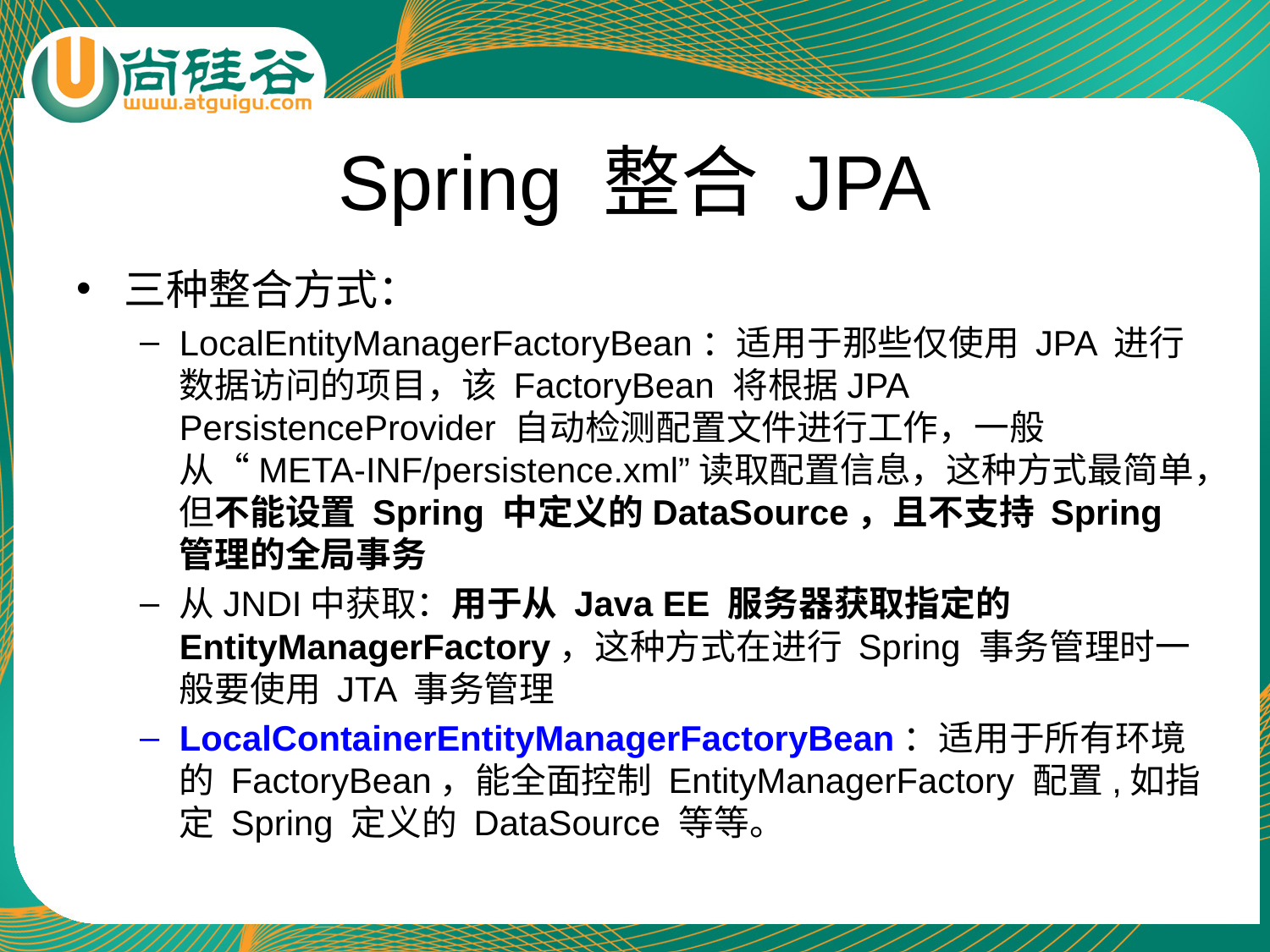

# Spring 整合 JPA
三种整合方式：
LocalEntityManagerFactoryBean：适用于那些仅使用 JPA 进行数据访问的项目，该 FactoryBean 将根据JPA PersistenceProvider 自动检测配置文件进行工作，一般从“META-INF/persistence.xml”读取配置信息，这种方式最简单，但不能设置 Spring 中定义的DataSource，且不支持 Spring 管理的全局事务
从JNDI中获取：用于从 Java EE 服务器获取指定的EntityManagerFactory，这种方式在进行 Spring 事务管理时一般要使用 JTA 事务管理
LocalContainerEntityManagerFactoryBean：适用于所有环境的 FactoryBean，能全面控制 EntityManagerFactory 配置,如指定 Spring 定义的 DataSource 等等。